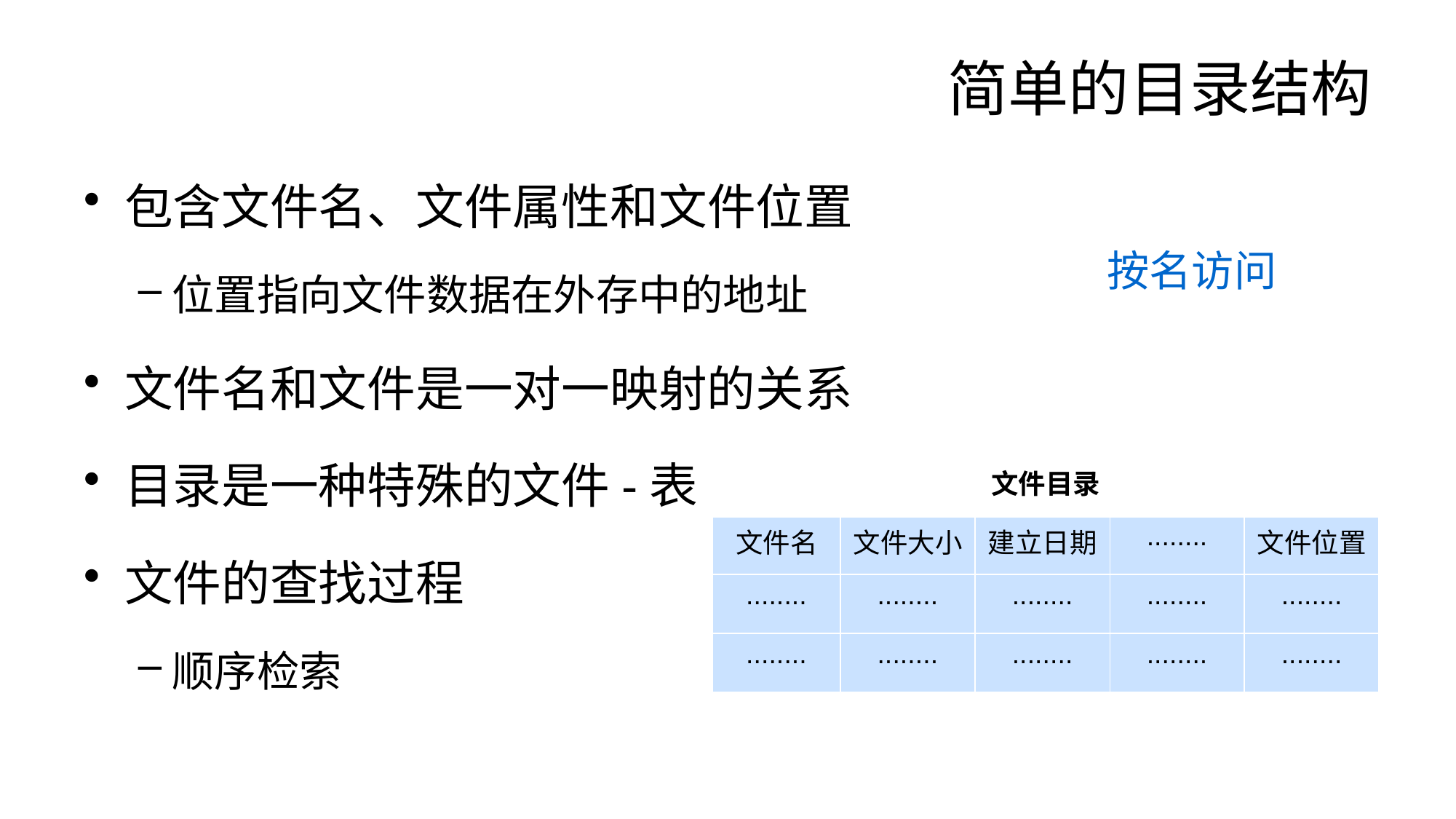

# 简单的目录结构
包含文件名、文件属性和文件位置
位置指向文件数据在外存中的地址
文件名和文件是一对一映射的关系
目录是一种特殊的文件-表
文件的查找过程
顺序检索
按名访问
| 文件目录 |  |  |  |  |
| --- | --- | --- | --- | --- |
| 文件名 | 文件大小 | 建立日期 | ........ | 文件位置 |
| ........ | ........ | ........ | ........ | ........ |
| ........ | ........ | ........ | ........ | ........ |